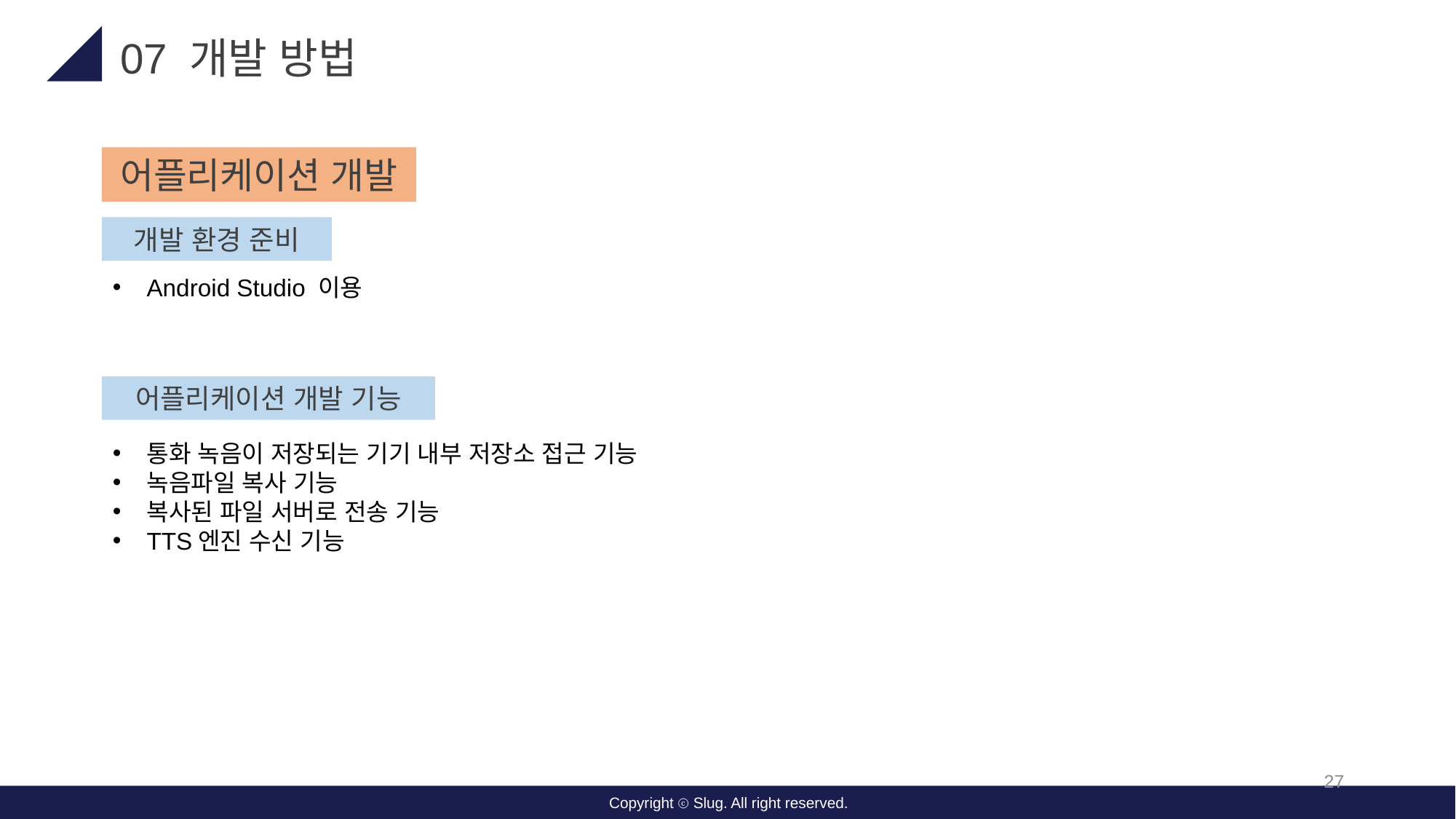

07 개발 방법

어플리케이션 개발
개발 환경 준비
Android Studio 이용
어플리케이션 개발 기능
통화 녹음이 저장되는 기기 내부 저장소 접근 기능
녹음파일 복사 기능
복사된 파일 서버로 전송 기능
TTS엔진 수신 기능
27

Copyright ⓒ Slug. All right reserved.